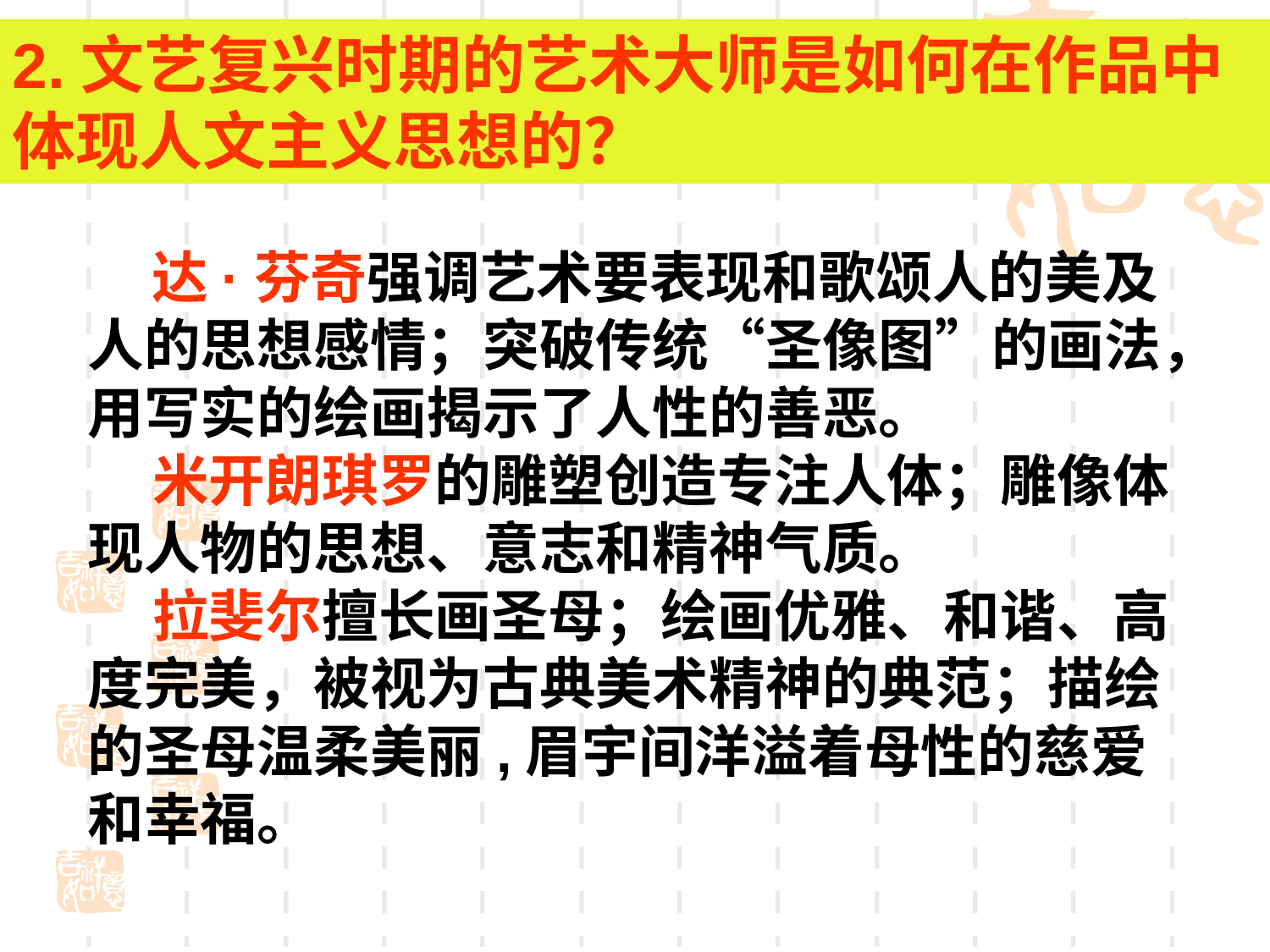

2.文艺复兴时期的艺术大师是如何在作品中体现人文主义思想的？
    达·芬奇强调艺术要表现和歌颂人的美及人的思想感情；突破传统“圣像图”的画法，用写实的绘画揭示了人性的善恶。
    米开朗琪罗的雕塑创造专注人体；雕像体现人物的思想、意志和精神气质。
    拉斐尔擅长画圣母；绘画优雅、和谐、高度完美，被视为古典美术精神的典范；描绘的圣母温柔美丽,眉宇间洋溢着母性的慈爱和幸福。